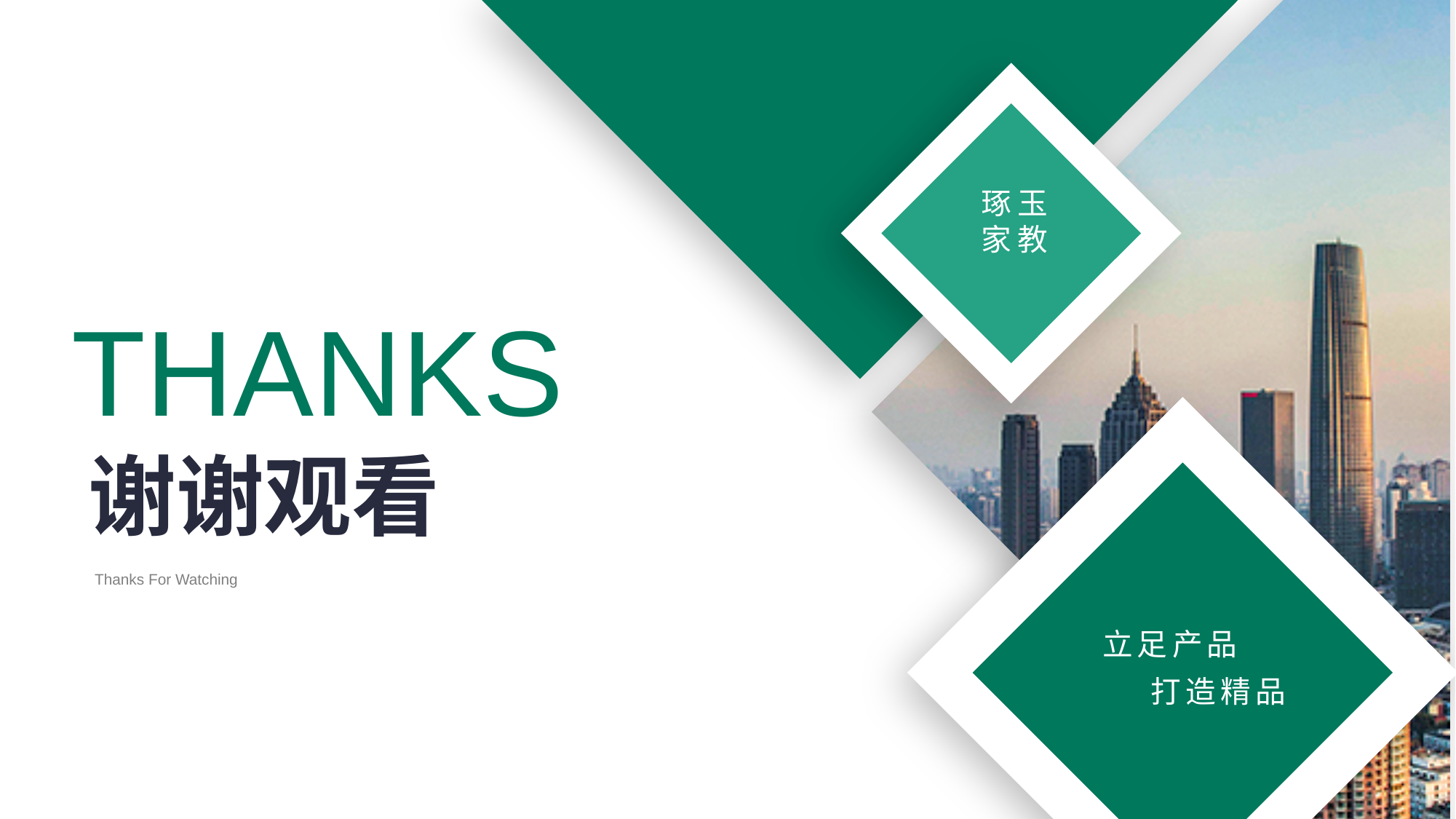

琢玉
家教

THANKS
谢谢观看

立足产品
        打造精品
Thanks For Watching